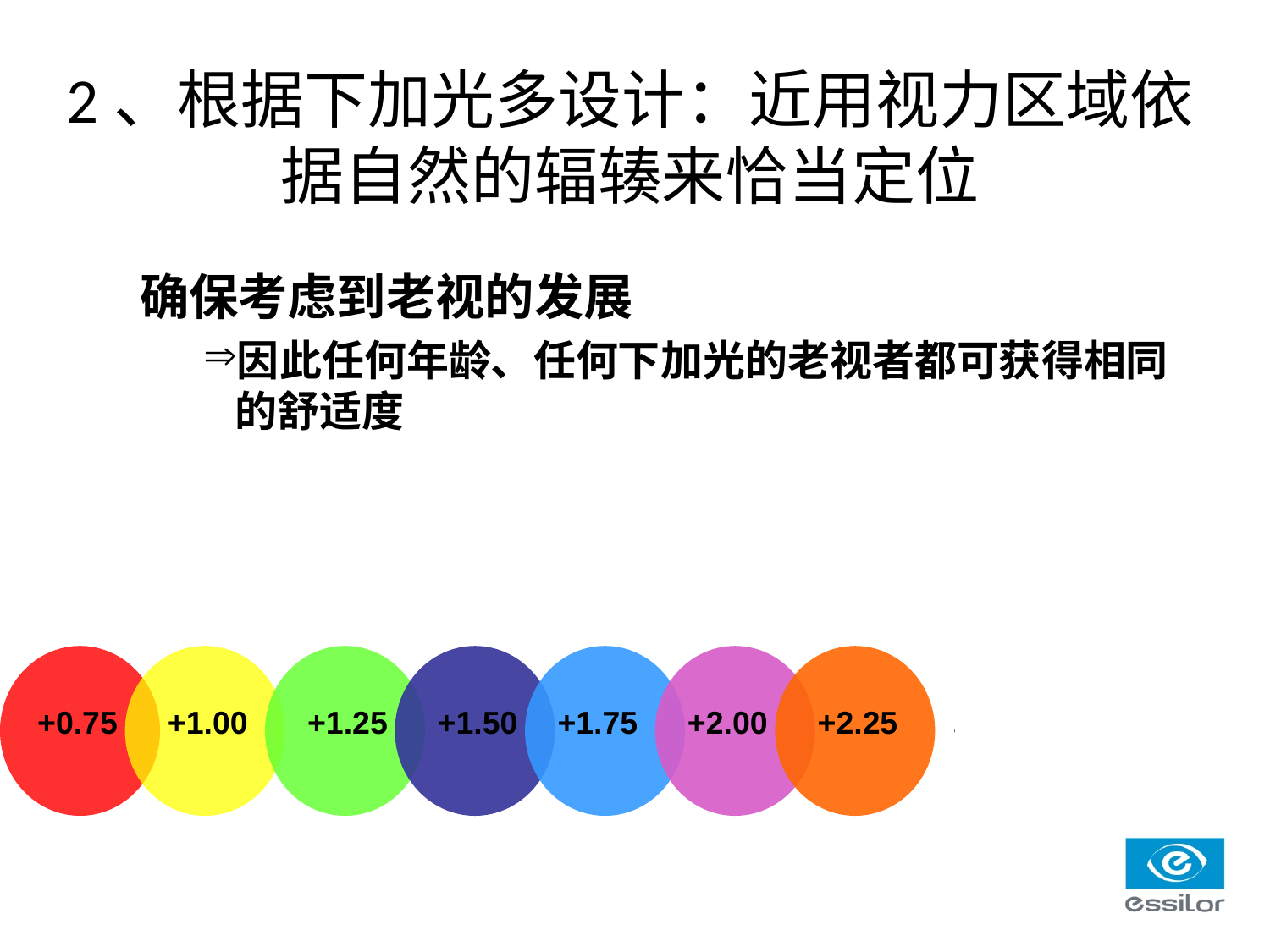

2、根据下加光多设计：近用视力区域依据自然的辐辏来恰当定位
确保考虑到老视的发展
因此任何年龄、任何下加光的老视者都可获得相同的舒适度

+0.75
+1.00
+1.25
+1.50
+1.75
+2.00
+2.25
+3.25
+3.50